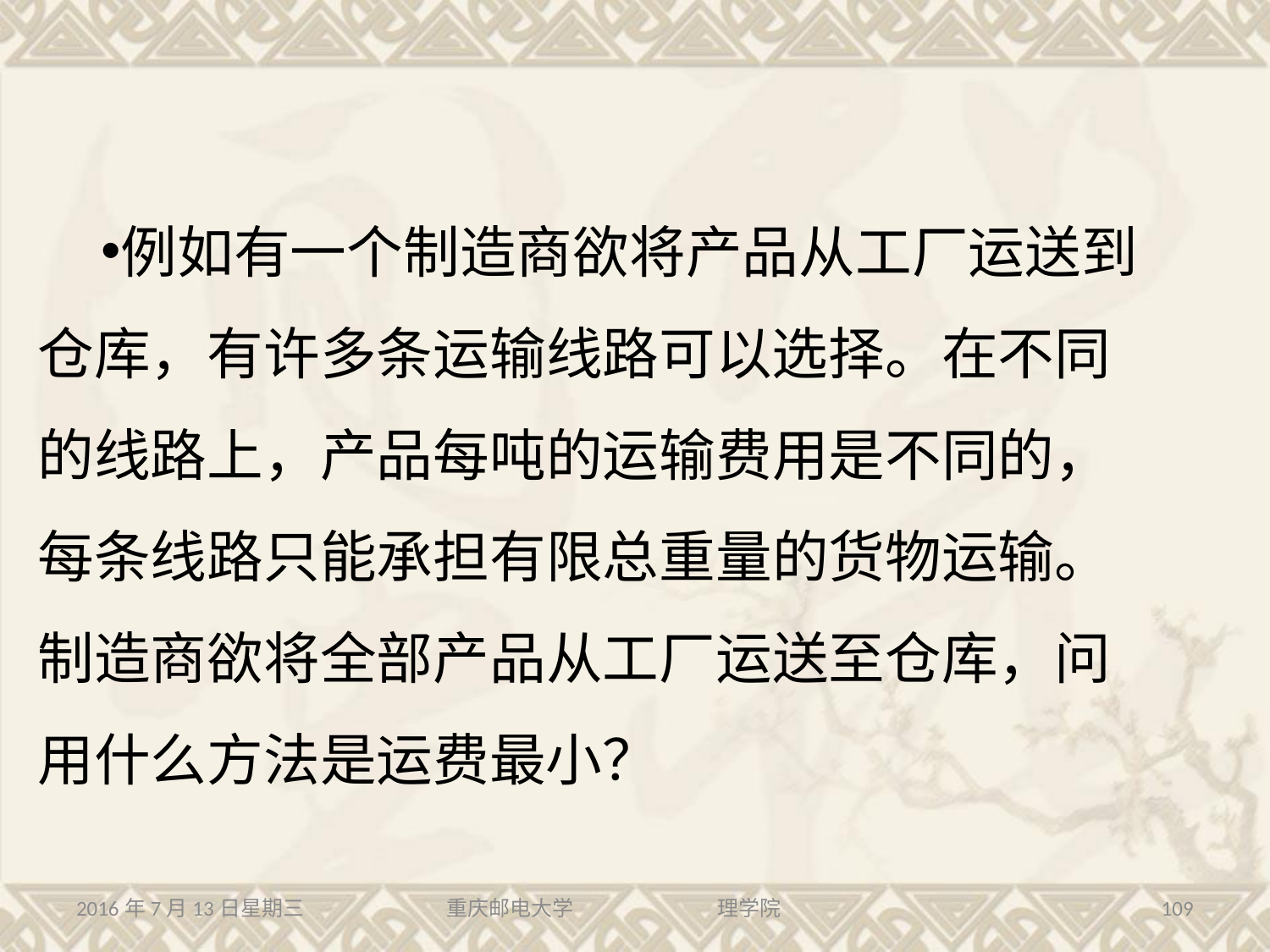

例如有一个制造商欲将产品从工厂运送到仓库，有许多条运输线路可以选择。在不同的线路上，产品每吨的运输费用是不同的，每条线路只能承担有限总重量的货物运输。制造商欲将全部产品从工厂运送至仓库，问用什么方法是运费最小？
2016年7月13日星期三
重庆邮电大学                      理学院
109